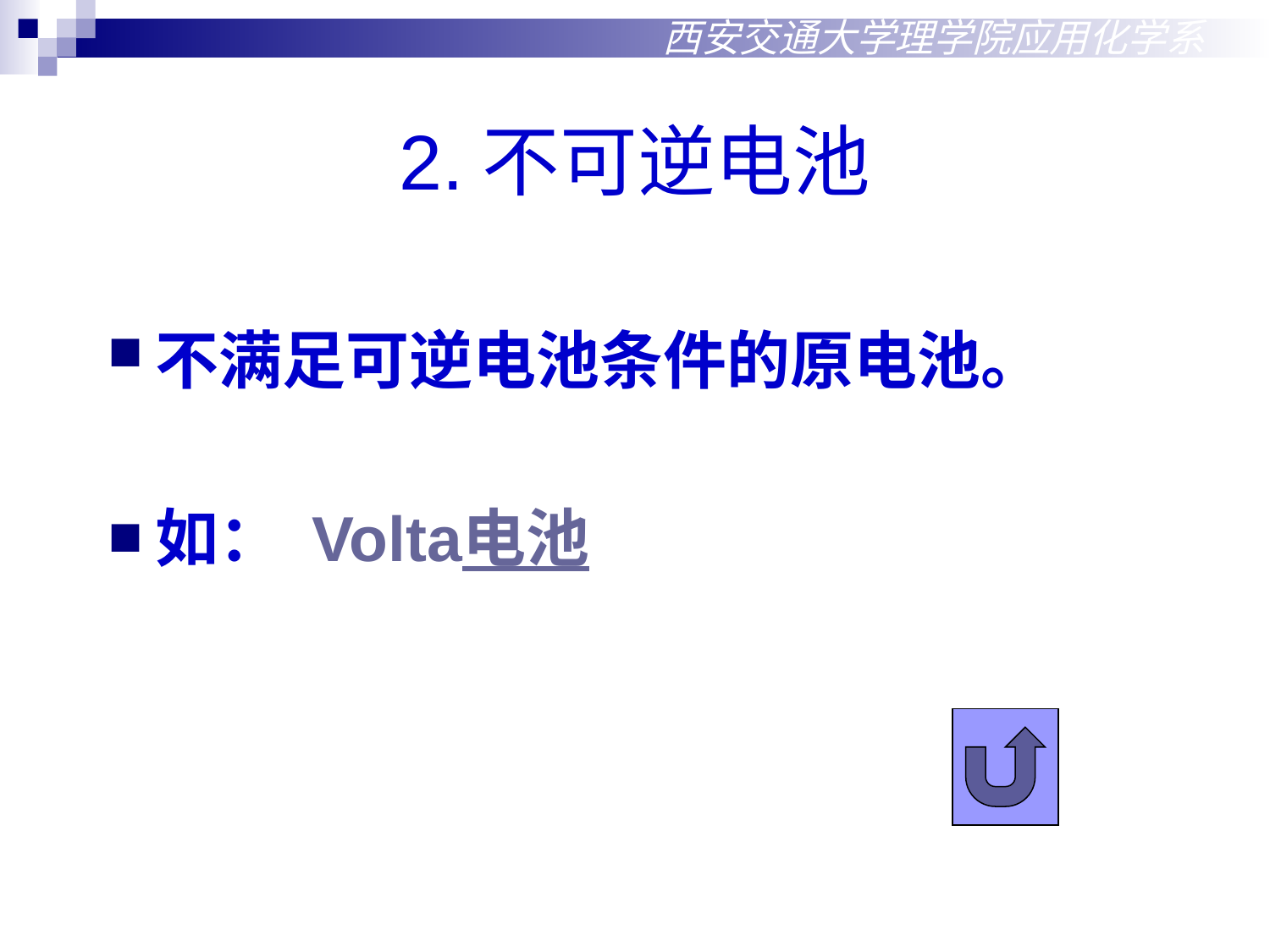

2.不可逆电池
西安交通大学理学院应用化学系
不满足可逆电池条件的原电池。

如： Volta电池